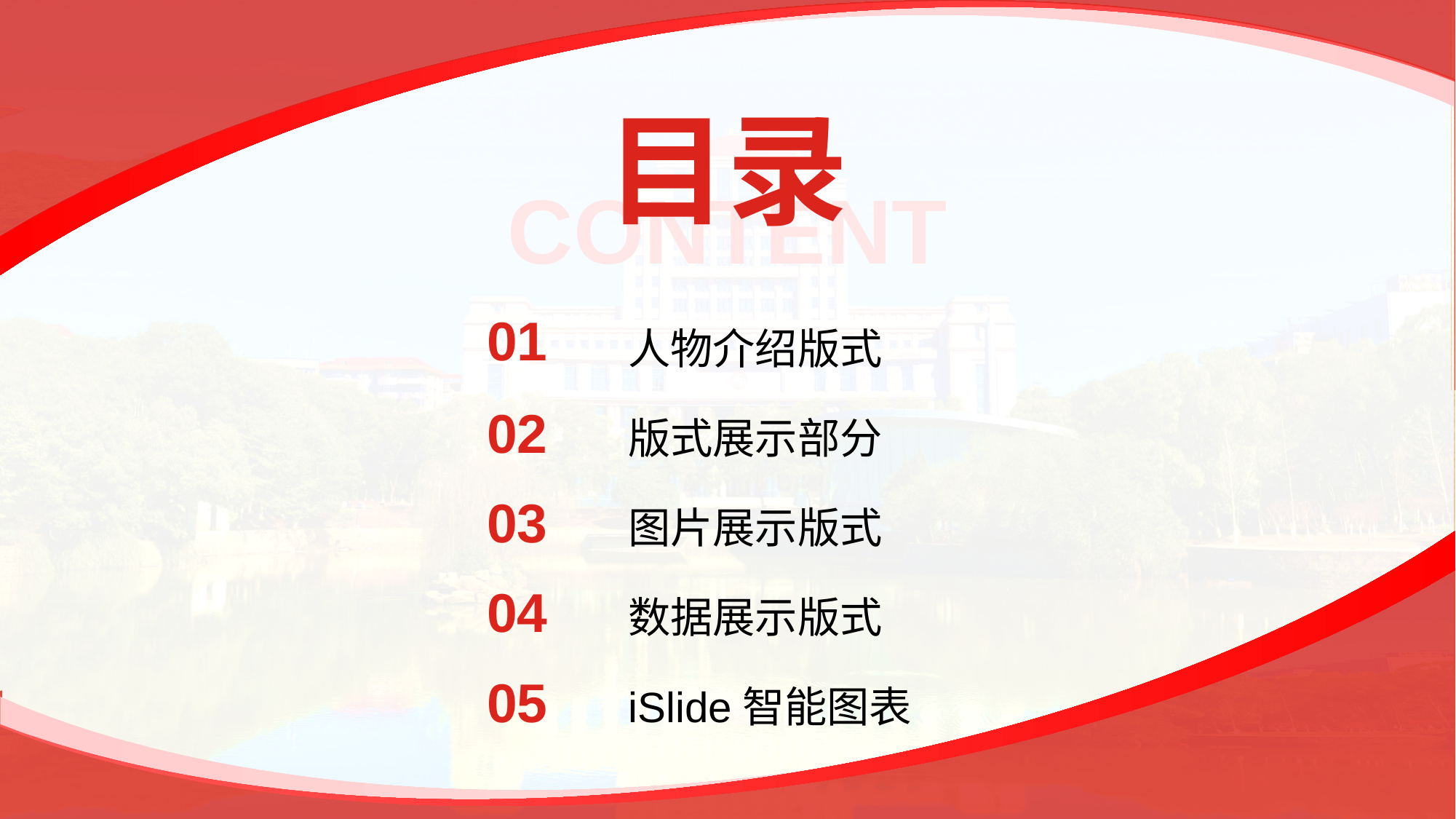

01
人物介绍版式
版式展示部分
02

图片展示版式
03
04
数据展示版式
05
iSlide智能图表